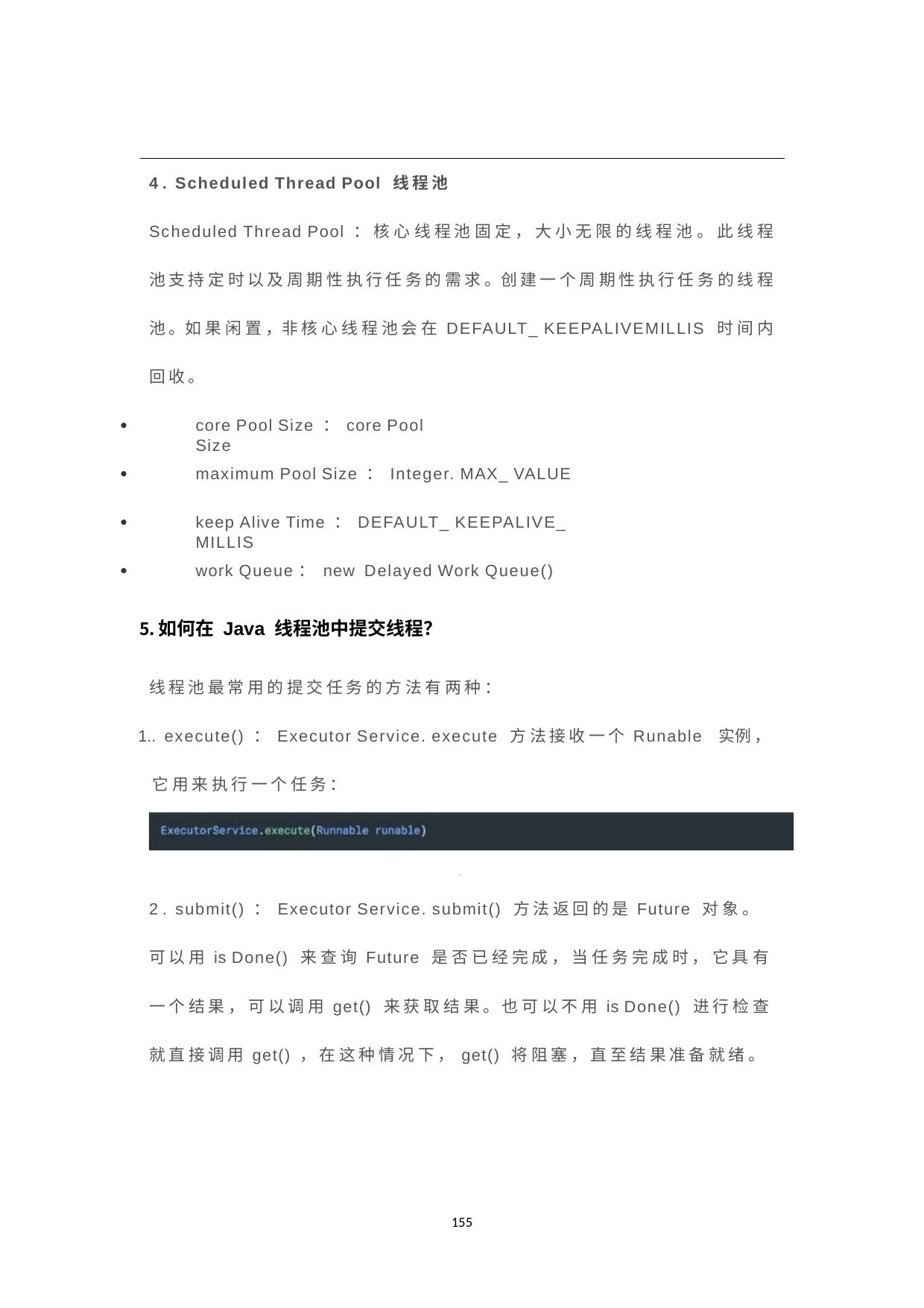

4 . Scheduled Thread Pool 线程池
Scheduled Thread Pool ： 核心线程池固定， 大小无限的线程池。 此线程 池支持定时以及周期性执行任务的需求 。创 建一个周期性执行任务的线程 池。如果闲置，非核心线程池会在 DEFAULT_ KEEPALIVEMILLIS 时间内 回收。
core Pool Size ： core Pool Size
•
maximum Pool Size ： Integer. MAX_ VALUE
•
keep Alive Time ： DEFAULT_ KEEPALIVE_ MILLIS
•
work Queue： new Delayed Work Queue()
•
如何在 Java 线程池中提交线程？

线程池最常用的提交任务的方法有两种：
. execute() ： Executor Service. execute 方法接收一个 Runable  实例， 它用来执行一个任务：

·

2 . submit() ： Executor Service. submit() 方法返回的是 Future 对象。
可以用 is Done() 来查询 Future 是否已经完成， 当任务完成时， 它具 有一个结果， 可以调用 get() 来获取结果。也可以不用 is Done() 进行 检查就直接调用 get() ， 在这种情况下， get() 将阻塞， 直至结果准备就 绪。
155